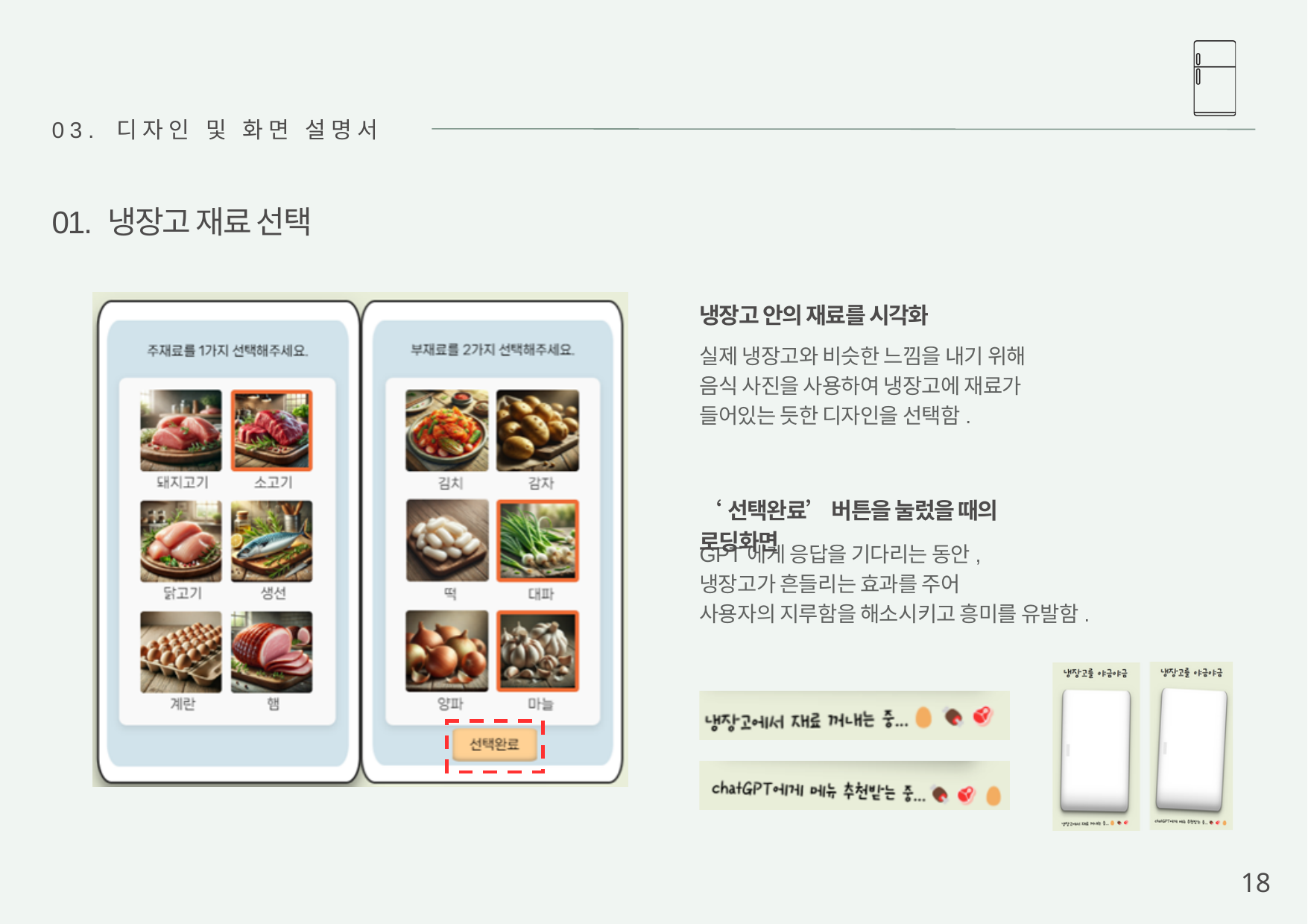

03. 디자인 및 화면 설명서

01. 냉장고 재료 선택

냉장고 안의 재료를 시각화
실제 냉장고와 비슷한 느낌을 내기 위해
음식 사진을 사용하여 냉장고에 재료가
들어있는 듯한 디자인을 선택함.

‘선택완료’ 버튼을 눌렀을 때의 로딩화면
GPT에게 응답을 기다리는 동안,
냉장고가 흔들리는 효과를 주어
사용자의 지루함을 해소시키고 흥미를 유발함.

18